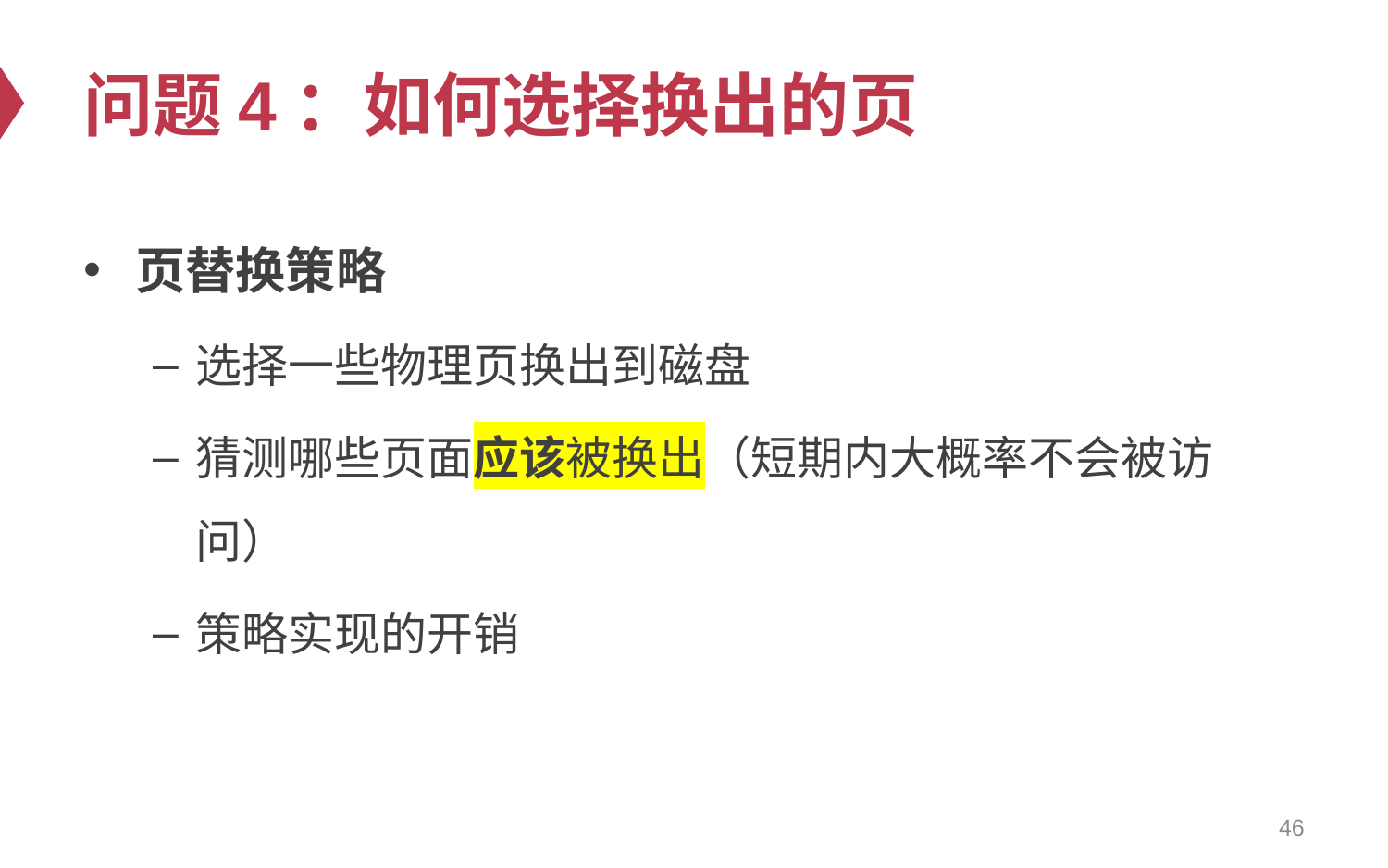

# 问题4：如何选择换出的页
页替换策略
选择一些物理页换出到磁盘
猜测哪些页面应该被换出（短期内大概率不会被访问）
策略实现的开销
46